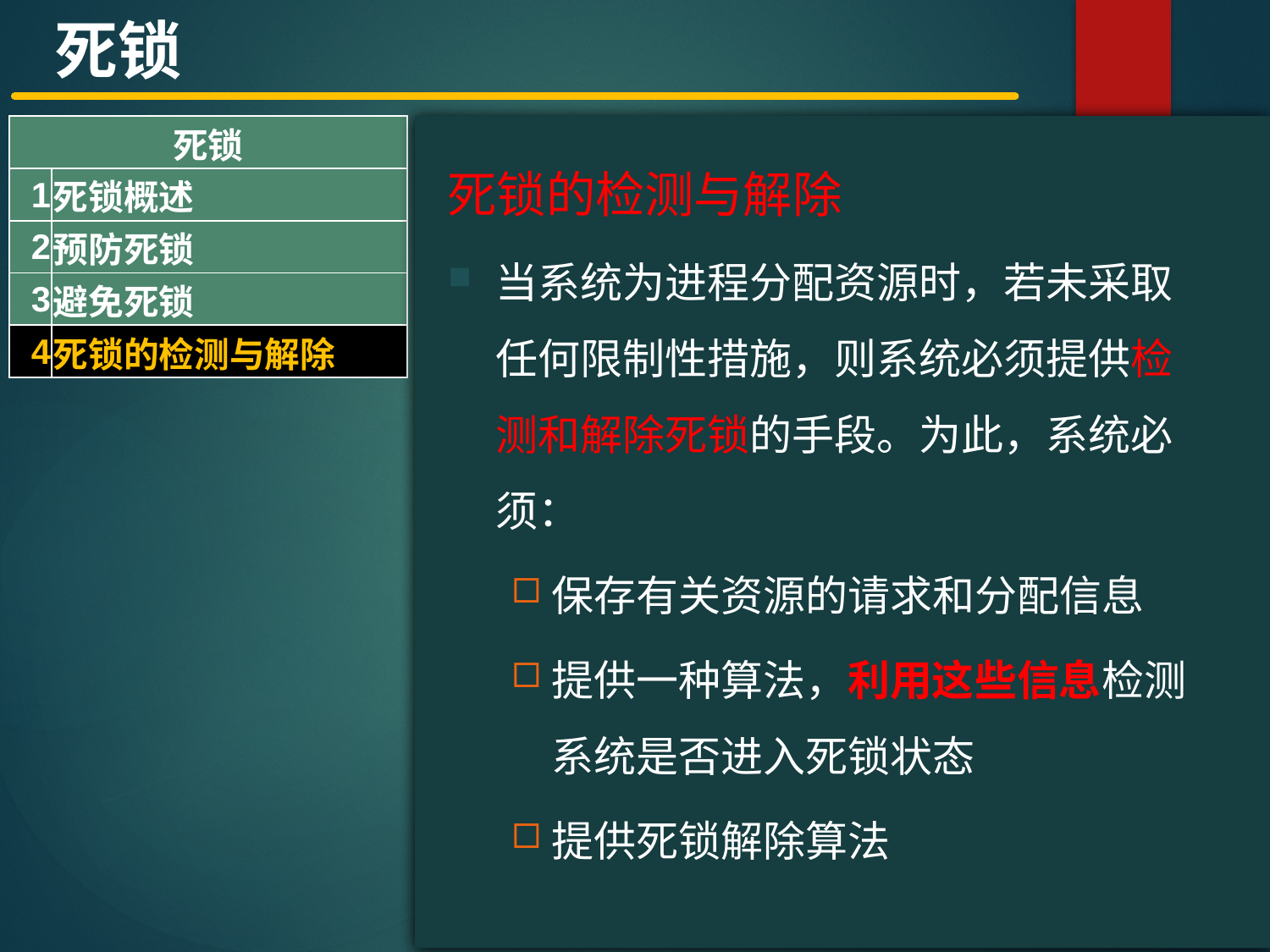

死锁
| 死锁 |  |
| --- | --- |
| 1 | 死锁概述 |
| 2 | 预防死锁 |
| 3 | 避免死锁 |
| 4 | 死锁的检测与解除 |
#
死锁的检测与解除
当系统为进程分配资源时，若未采取任何限制性措施，则系统必须提供检测和解除死锁的手段。为此，系统必须：
保存有关资源的请求和分配信息
提供一种算法，利用这些信息检测系统是否进入死锁状态
提供死锁解除算法